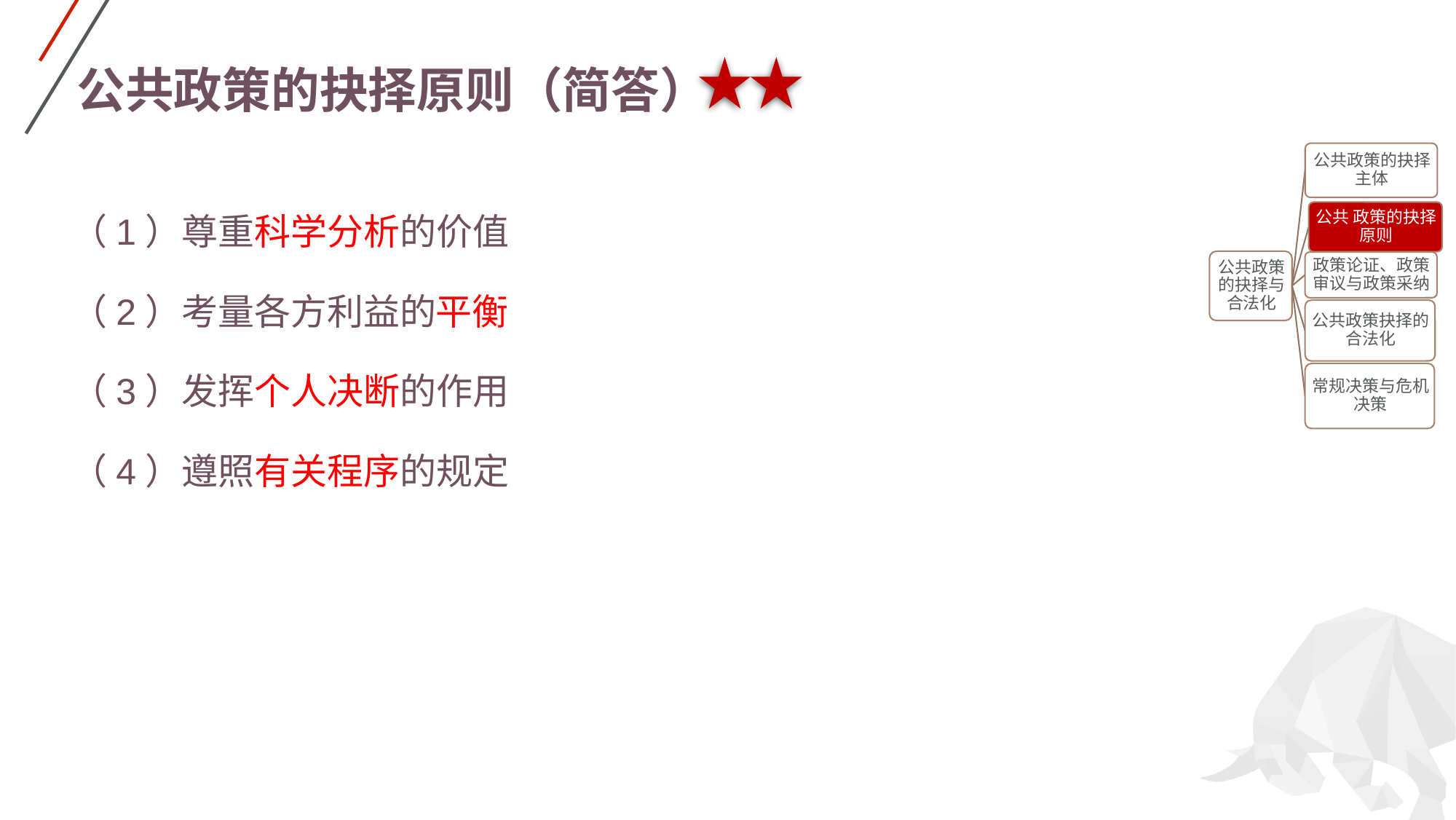

6.3.2公共政策的抉择原则
# 公共政策的抉择原则（简答）

公共政策的抉择与合法化

公共政策的抉择主体

公共 政策的抉择原则

政策论证、政策审议与政策采纳

公共政策抉择的合法化

常规决策与危机决策
（1）尊重科学分析的价值
（2）考量各方利益的平衡
（3）发挥个人决断的作用
（4）遵照有关程序的规定